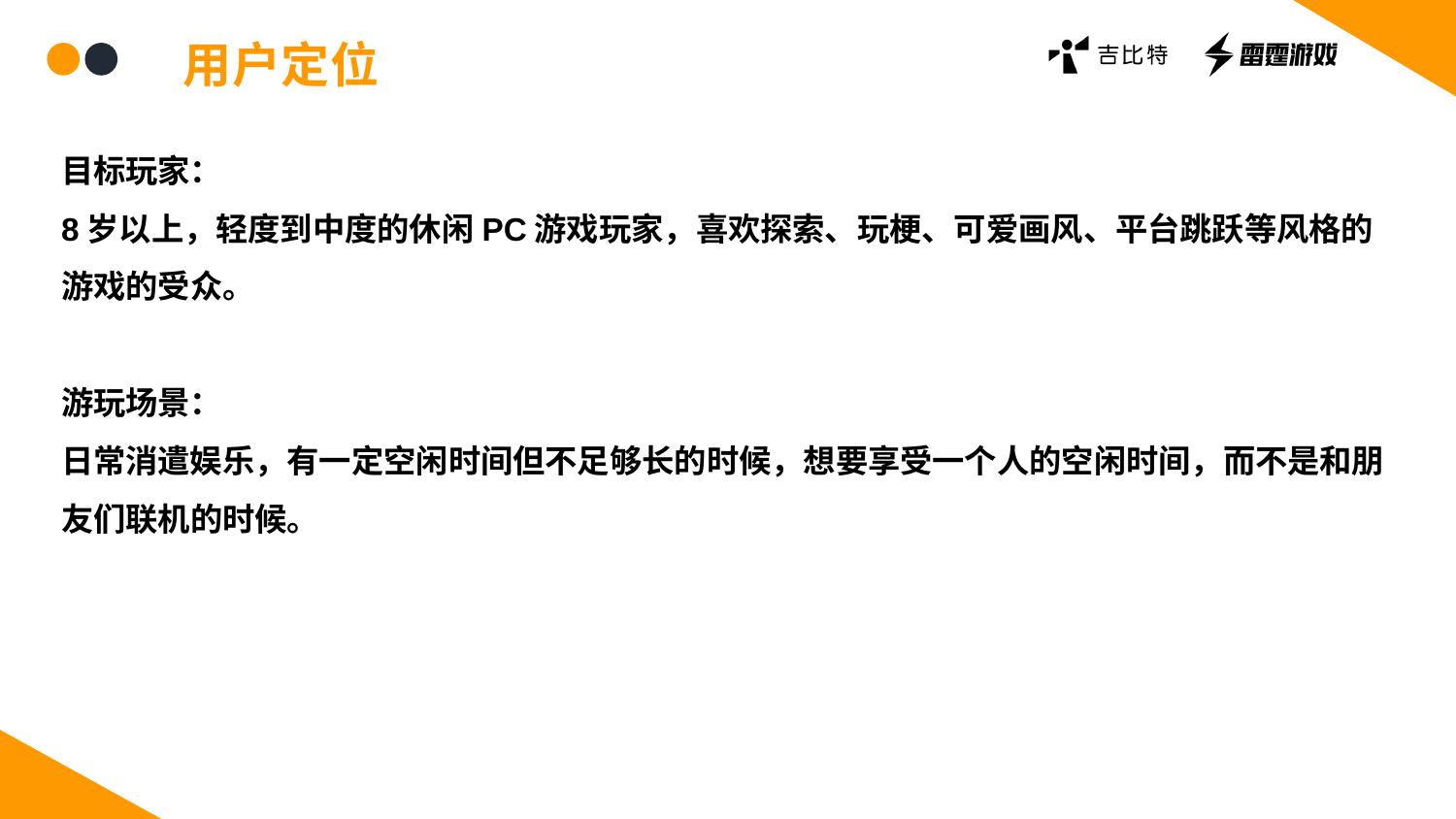

用户定位

目标玩家：
8岁以上，轻度到中度的休闲PC游戏玩家，喜欢探索、玩梗、可爱画风、平台跳跃等风格的游戏的受众。

游玩场景：
日常消遣娱乐，有一定空闲时间但不足够长的时候，想要享受一个人的空闲时间，而不是和朋友们联机的时候。